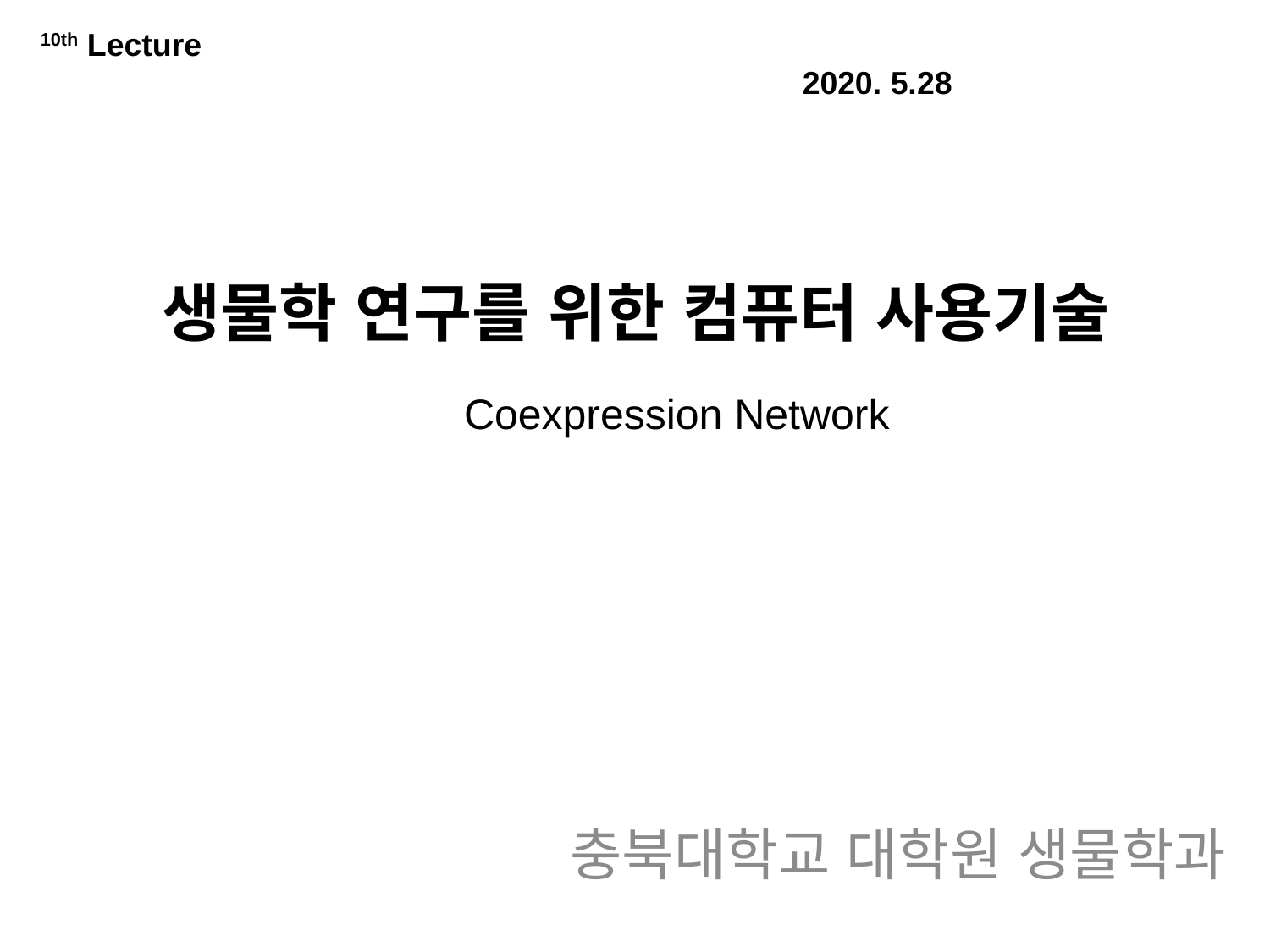

10th Lecture														2020. 5.28
# 생물학 연구를 위한 컴퓨터 사용기술
Coexpression Network
충북대학교 대학원 생물학과